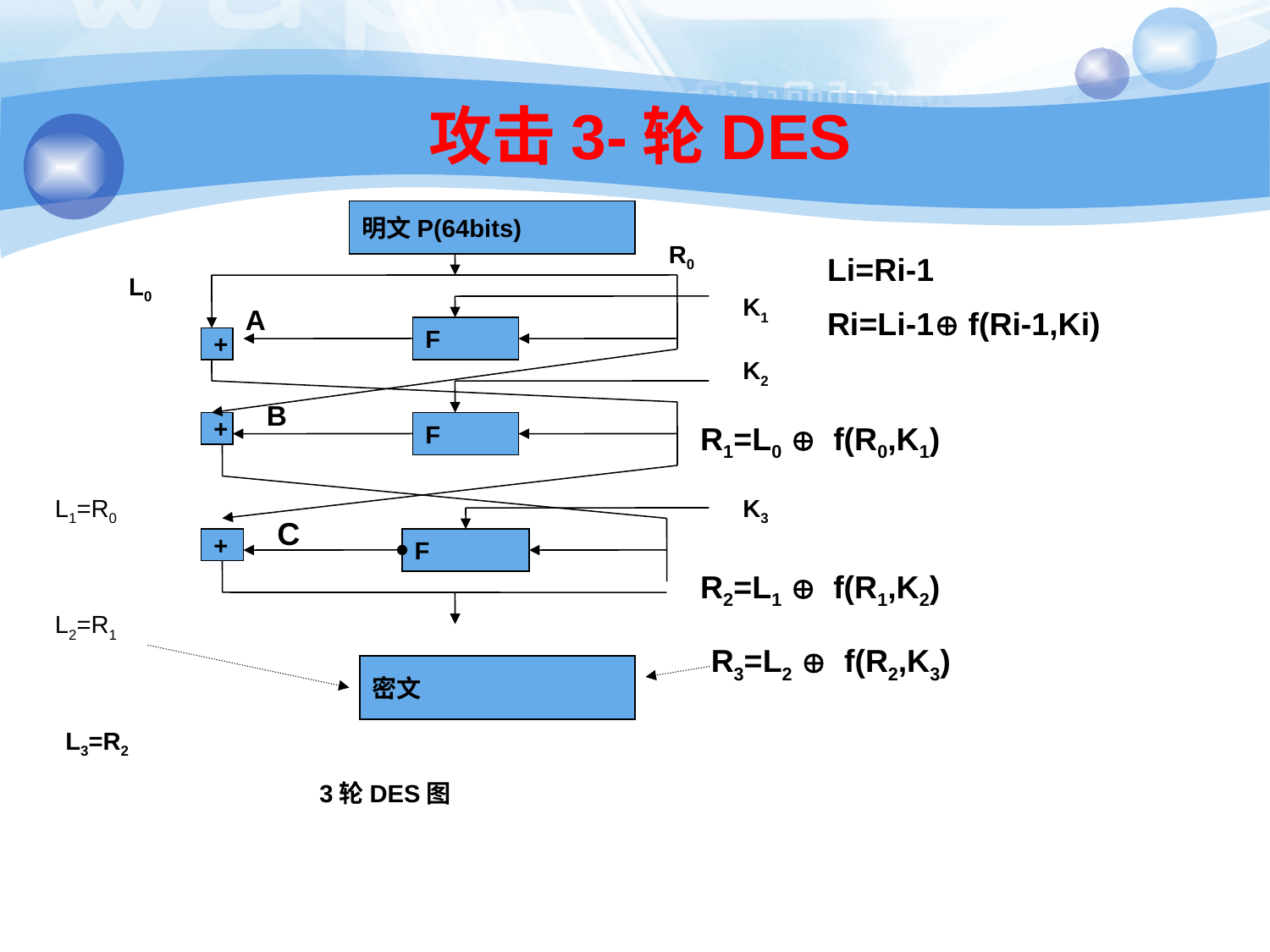

# 攻击3-轮DES

明文P(64bits)
R0
Li=Ri-1
Ri=Li-1⊕ f(Ri-1,Ki)

L0

K1
A

F
+

K2

B

+
F
R1=L0 ⊕  f(R0,K1)

L1=R0
K3
C

+
F

R2=L1 ⊕  f(R1,K2)

L2=R1
R3=L2 ⊕  f(R2,K3)

密文

L3=R2
3轮DES图